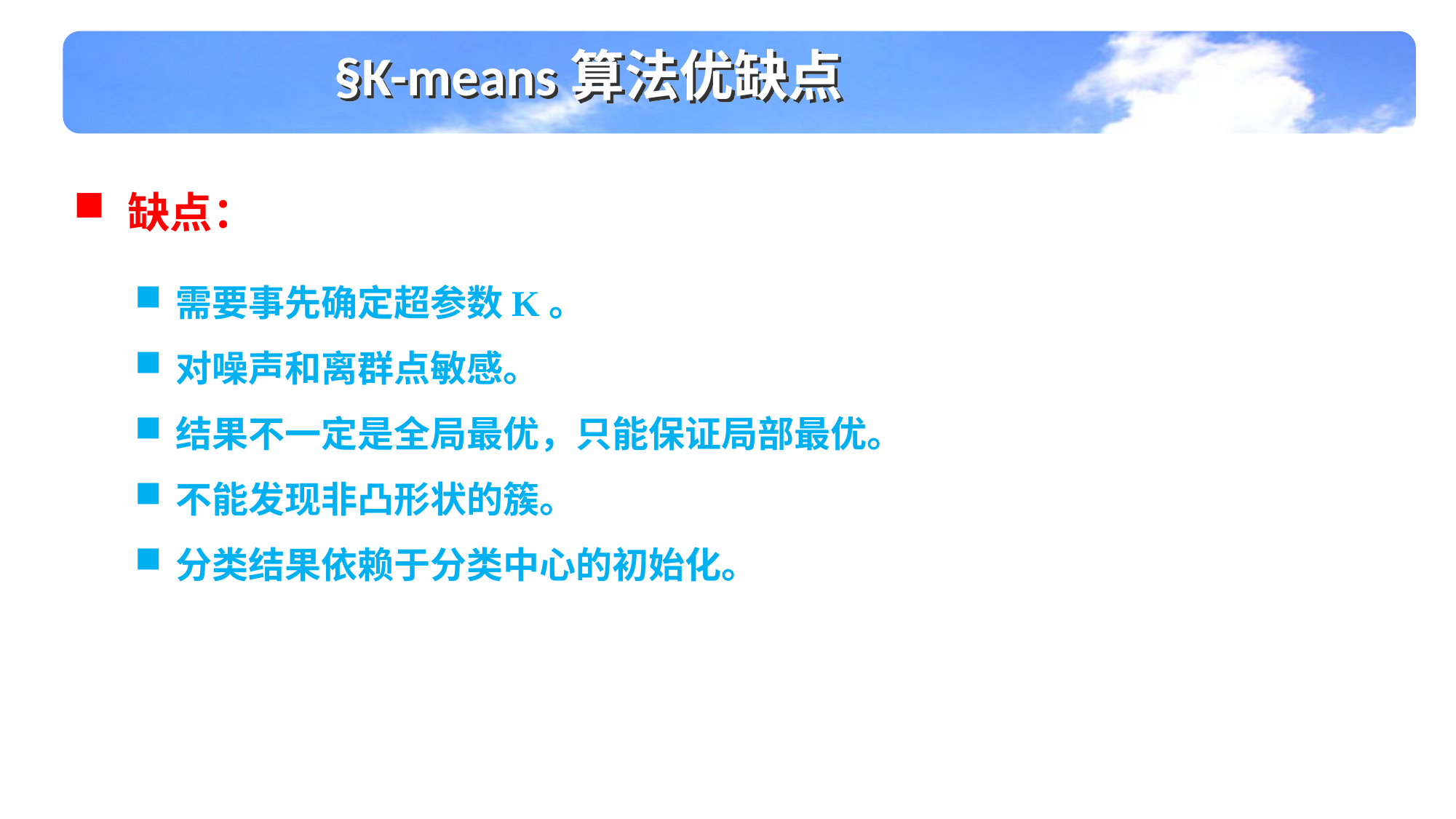

§K-means算法优缺点
缺点：
需要事先确定超参数K。
对噪声和离群点敏感。
结果不一定是全局最优，只能保证局部最优。
不能发现非凸形状的簇。
分类结果依赖于分类中心的初始化。